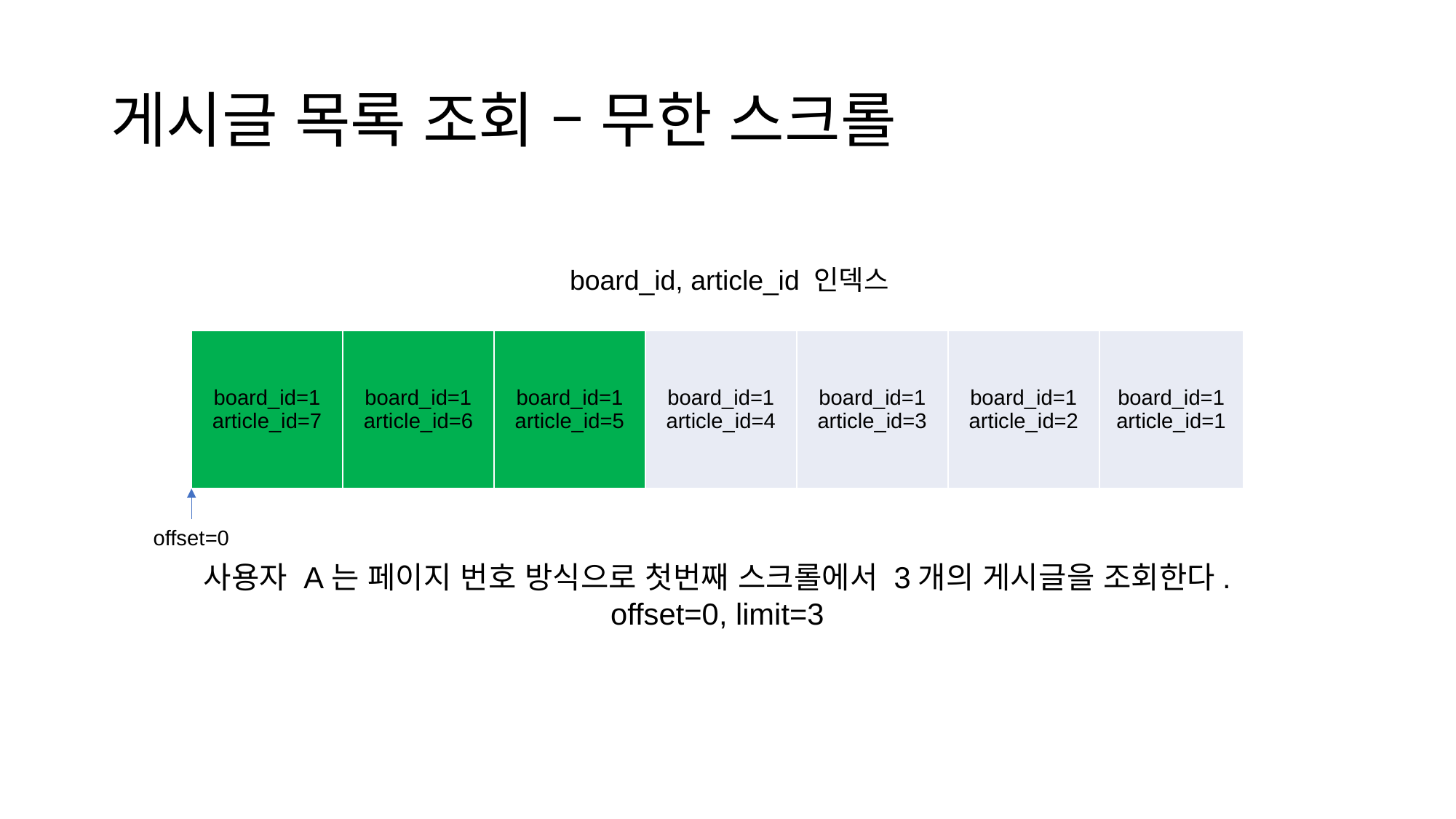

# 게시글 목록 조회 – 무한 스크롤
board_id, article_id 인덱스
| board\_id=1 article\_id=7 | board\_id=1 article\_id=6 | board\_id=1 article\_id=5 | board\_id=1 article\_id=4 | board\_id=1 article\_id=3 | board\_id=1 article\_id=2 | board\_id=1 article\_id=1 |
| --- | --- | --- | --- | --- | --- | --- |
offset=0
사용자 A는 페이지 번호 방식으로 첫번째 스크롤에서 3개의 게시글을 조회한다.
offset=0, limit=3